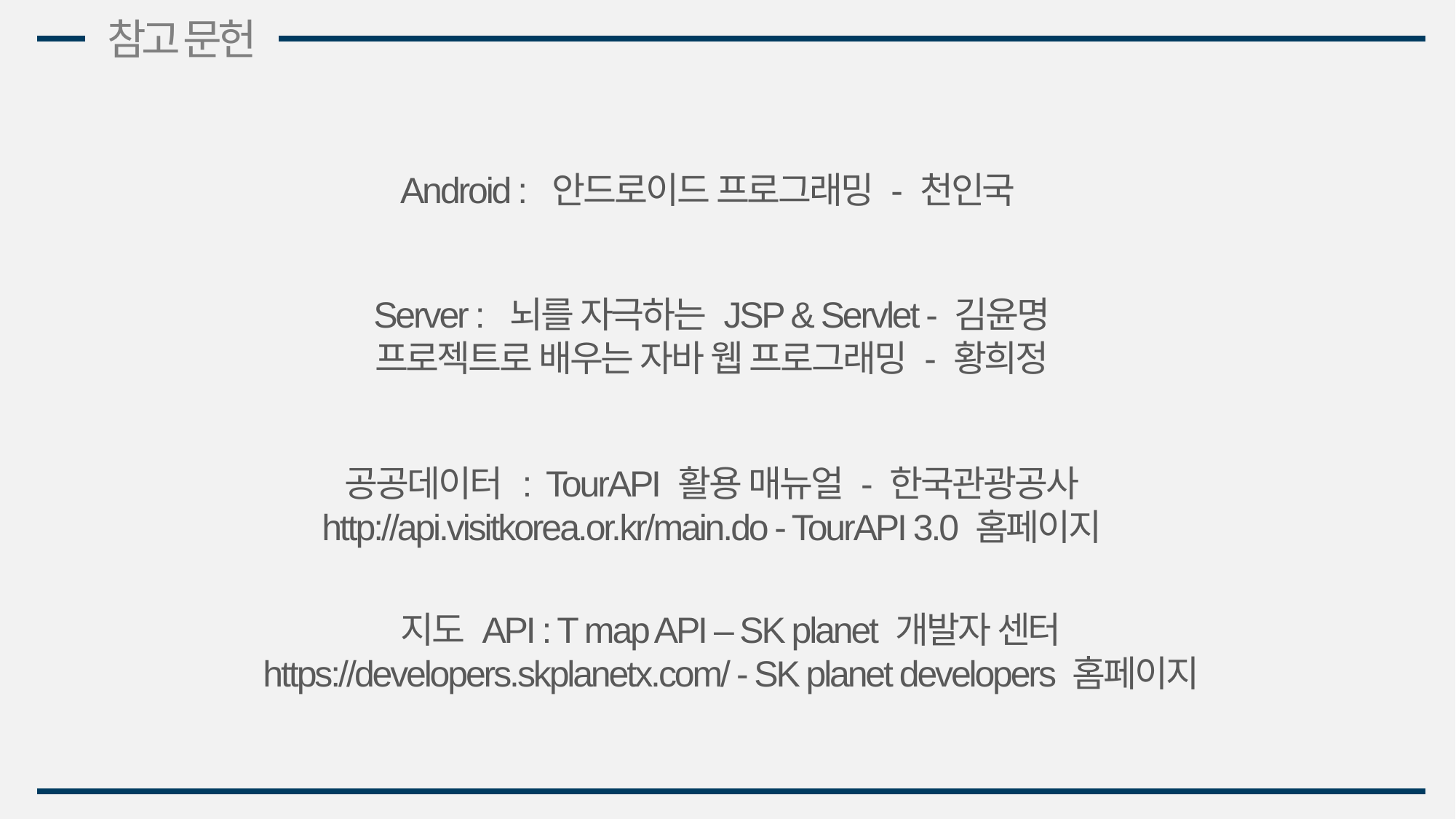

참고 문헌
Android :  안드로이드 프로그래밍 - 천인국
Server :  뇌를 자극하는 JSP & Servlet - 김윤명
프로젝트로 배우는 자바 웹 프로그래밍 - 황희정
공공데이터 :  TourAPI 활용 매뉴얼 - 한국관광공사
http://api.visitkorea.or.kr/main.do - TourAPI 3.0 홈페이지
지도 API : T map API – SK planet 개발자 센터
https://developers.skplanetx.com/ - SK planet developers 홈페이지